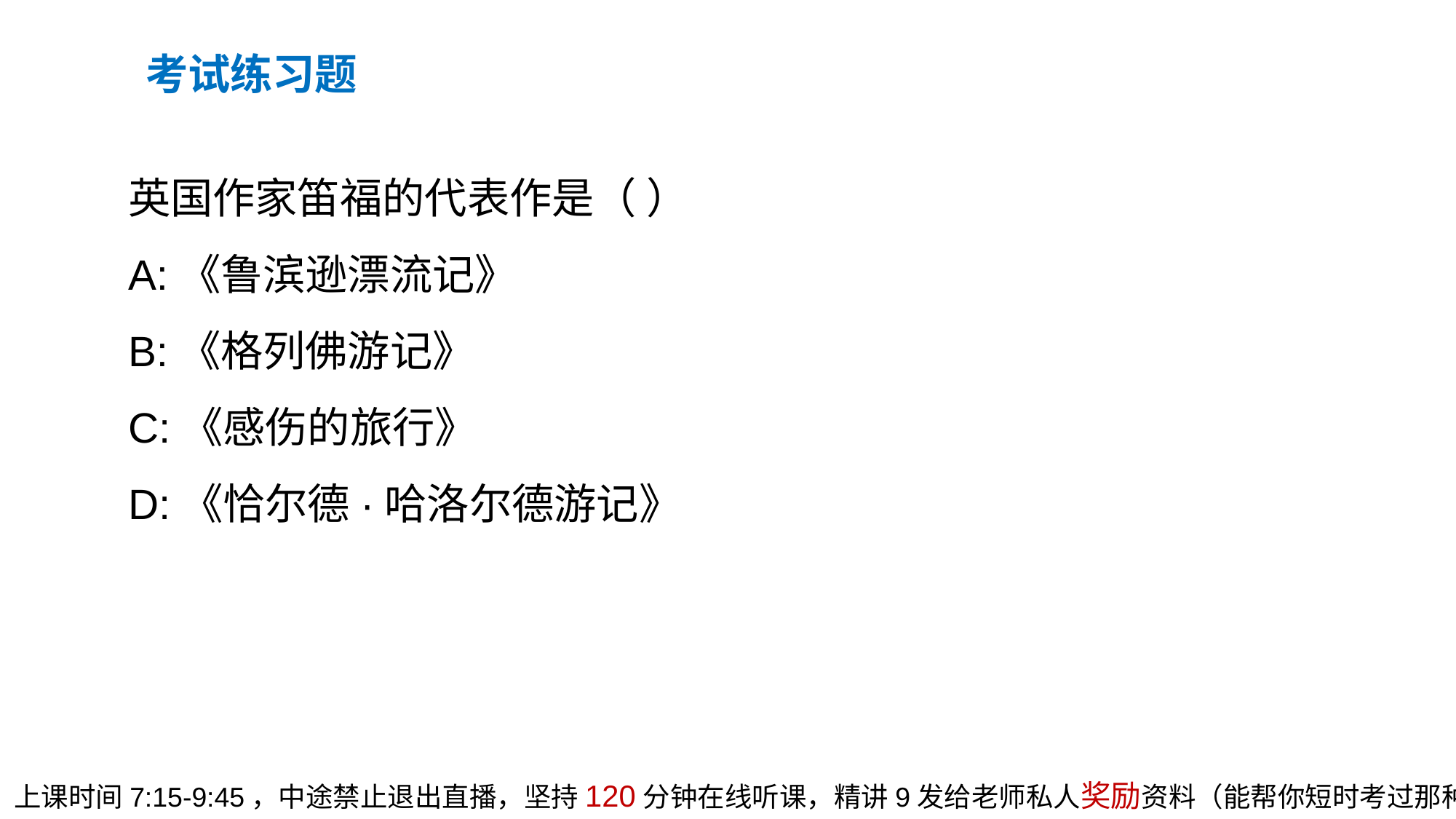

考试练习题
英国作家笛福的代表作是（ ）
A:《鲁滨逊漂流记》
B:《格列佛游记》
C:《感伤的旅行》
D:《恰尔德·哈洛尔德游记》